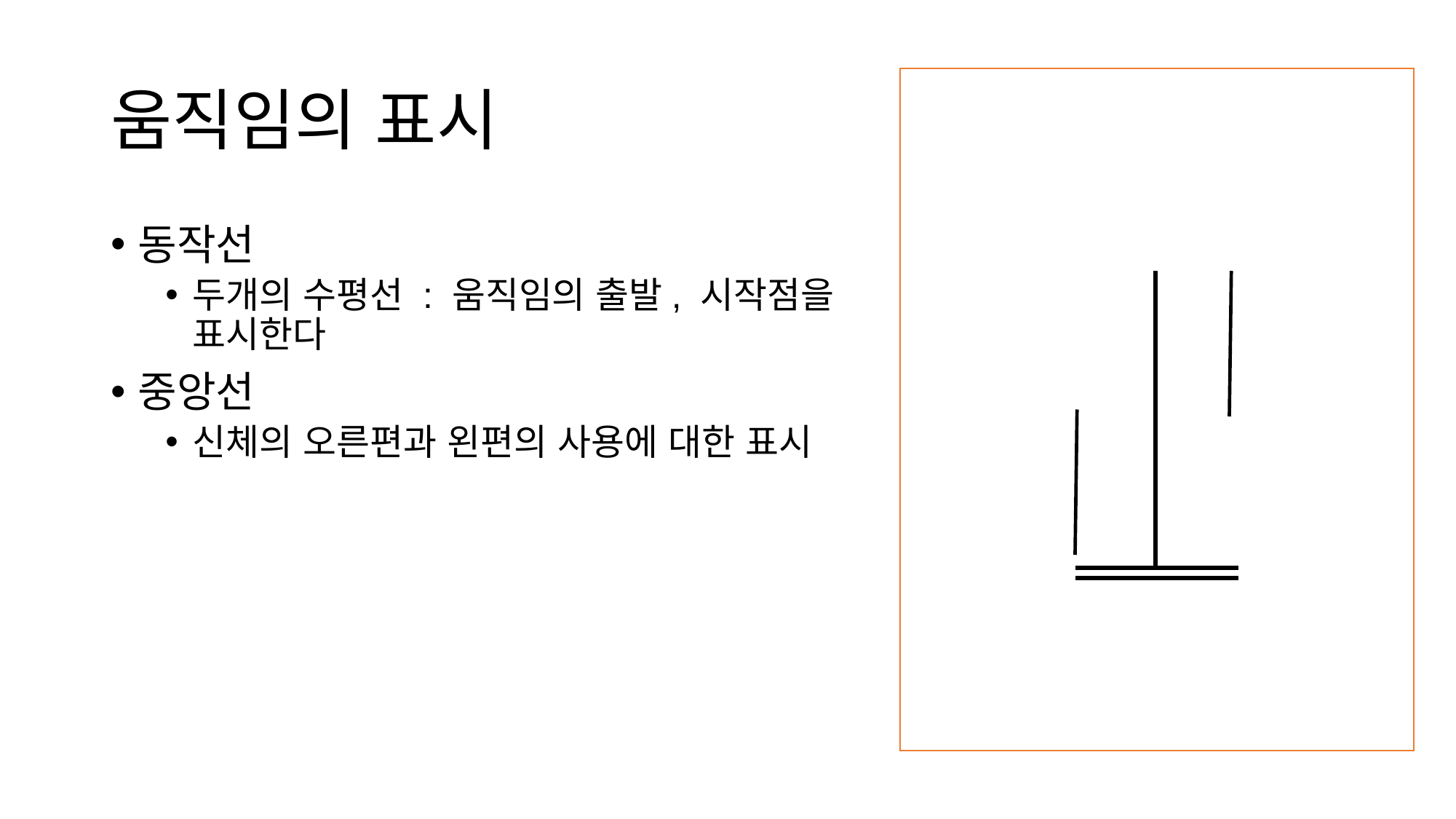

# 움직임의 표시

동작선
두개의 수평선 : 움직임의 출발, 시작점을 표시한다
중앙선
신체의 오른편과 왼편의 사용에 대한 표시